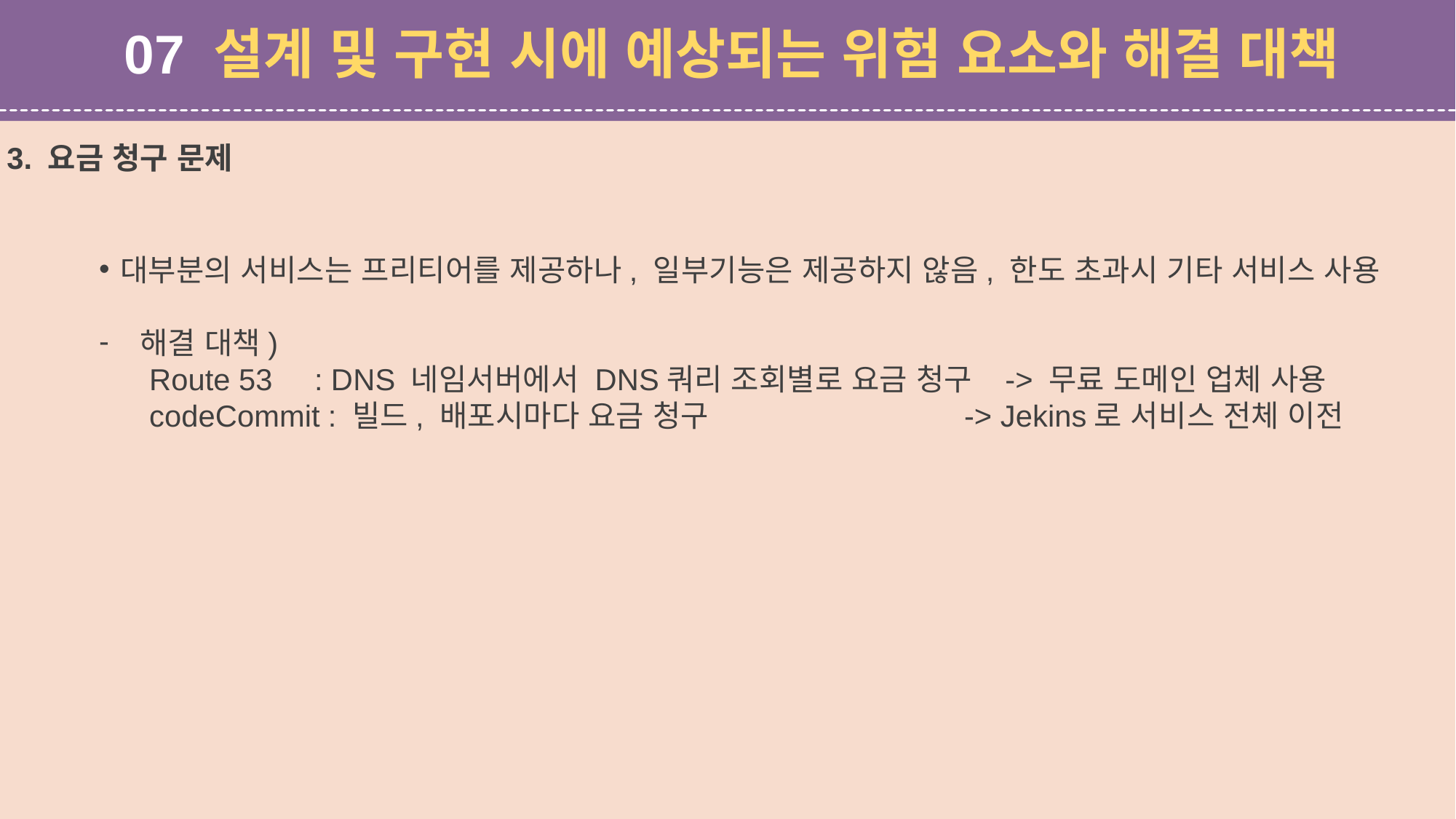

07 설계 및 구현 시에 예상되는 위험 요소와 해결 대책
3. 요금 청구 문제
대부분의 서비스는 프리티어를 제공하나, 일부기능은 제공하지 않음, 한도 초과시 기타 서비스 사용

해결 대책)
      Route 53     : DNS 네임서버에서 DNS쿼리 조회별로 요금 청구   -> 무료 도메인 업체 사용
      codeCommit : 빌드, 배포시마다 요금 청구                             -> Jekins로 서비스 전체 이전